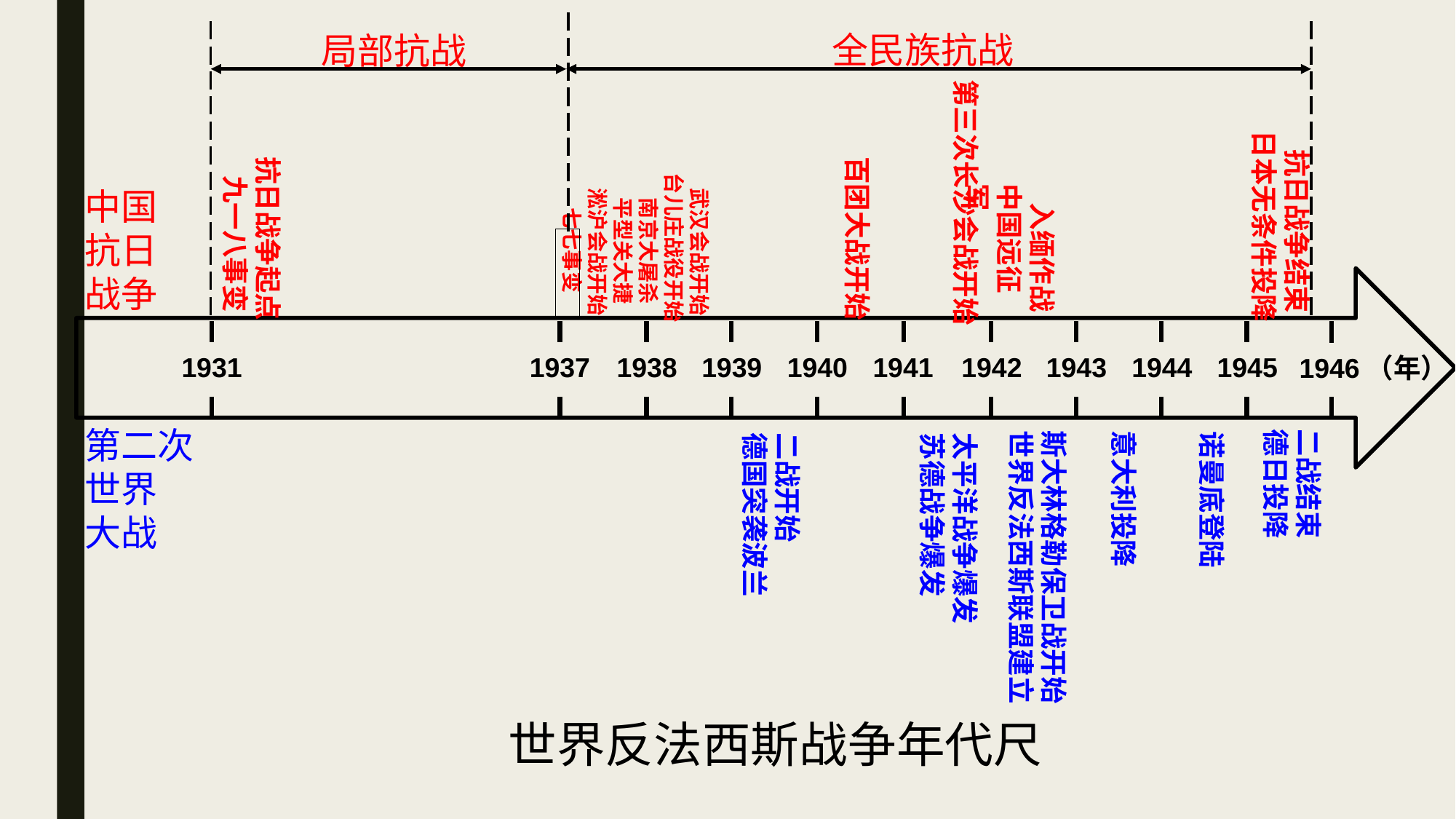

全民族抗战
局部抗战
第三次长沙会战开始
  抗日战争结束
日本无条件投降
抗日战争起点
  九一八事变
百团大战开始
  武汉会战开始
台儿庄战役开始
    南京大屠杀
    平型关大捷
  淞沪会战开始
      七七事变
  入缅作战
中国远征军
中国
抗日
战争

1937
1938
1939
1940
1941
1942
1943
1944
1931
1945
1946（年）
第二次
世界
大战
二战结束
德日投降
斯大林格勒保卫战开始
世界反法西斯联盟建立
意大利投降
诺曼底登陆
二战开始
德国突袭波兰
太平洋战争爆发
苏德战争爆发
世界反法西斯战争年代尺